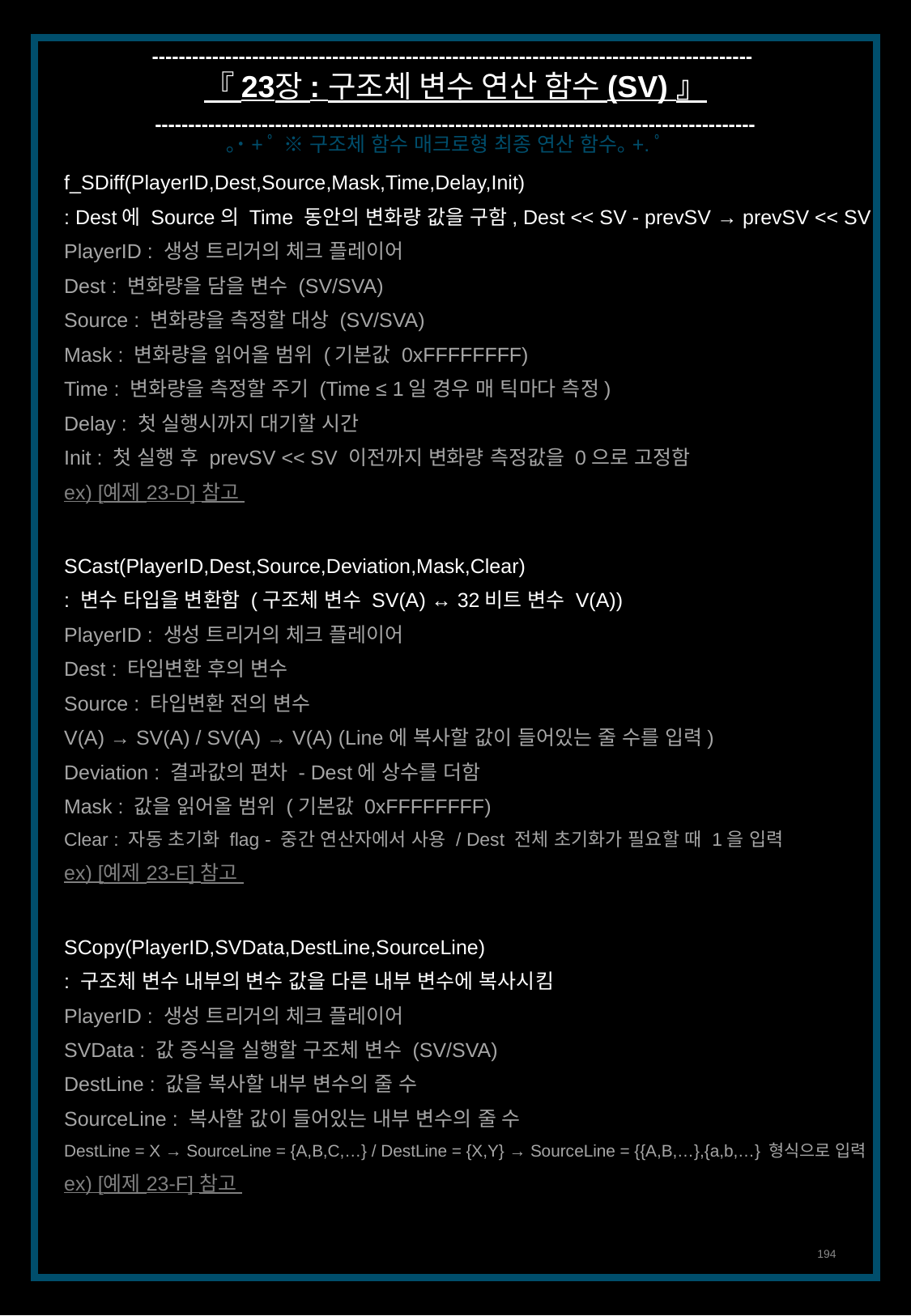

------------------------------------------------------------------------------------------
『 23장 : 구조체 변수 연산 함수 (SV) 』
------------------------------------------------------------------------------------------

｡˙+ﾟ ※ 구조체 함수 매크로형 최종 연산 함수｡+.ﾟ
f_SDiff(PlayerID,Dest,Source,Mask,Time,Delay,Init)
: Dest에 Source의 Time 동안의 변화량 값을 구함, Dest << SV - prevSV → prevSV << SV
PlayerID : 생성 트리거의 체크 플레이어
Dest : 변화량을 담을 변수 (SV/SVA)
Source : 변화량을 측정할 대상 (SV/SVA)
Mask : 변화량을 읽어올 범위 (기본값 0xFFFFFFFF)
Time : 변화량을 측정할 주기 (Time ≤ 1일 경우 매 틱마다 측정)
Delay : 첫 실행시까지 대기할 시간
Init : 첫 실행 후 prevSV << SV 이전까지 변화량 측정값을 0으로 고정함
ex) [예제 23-D] 참고

SCast(PlayerID,Dest,Source,Deviation,Mask,Clear)
: 변수 타입을 변환함 (구조체 변수 SV(A) ↔ 32비트 변수 V(A))
PlayerID : 생성 트리거의 체크 플레이어
Dest : 타입변환 후의 변수
Source : 타입변환 전의 변수
V(A) → SV(A) / SV(A) → V(A) (Line에 복사할 값이 들어있는 줄 수를 입력)
Deviation : 결과값의 편차 - Dest에 상수를 더함
Mask : 값을 읽어올 범위 (기본값 0xFFFFFFFF)
Clear : 자동 초기화 flag - 중간 연산자에서 사용 / Dest 전체 초기화가 필요할 때 1을 입력
ex) [예제 23-E] 참고

SCopy(PlayerID,SVData,DestLine,SourceLine)
: 구조체 변수 내부의 변수 값을 다른 내부 변수에 복사시킴
PlayerID : 생성 트리거의 체크 플레이어
SVData : 값 증식을 실행할 구조체 변수 (SV/SVA)
DestLine : 값을 복사할 내부 변수의 줄 수
SourceLine : 복사할 값이 들어있는 내부 변수의 줄 수
DestLine = X → SourceLine = {A,B,C,…} / DestLine = {X,Y} → SourceLine = {{A,B,…},{a,b,…} 형식으로 입력
ex) [예제 23-F] 참고

194